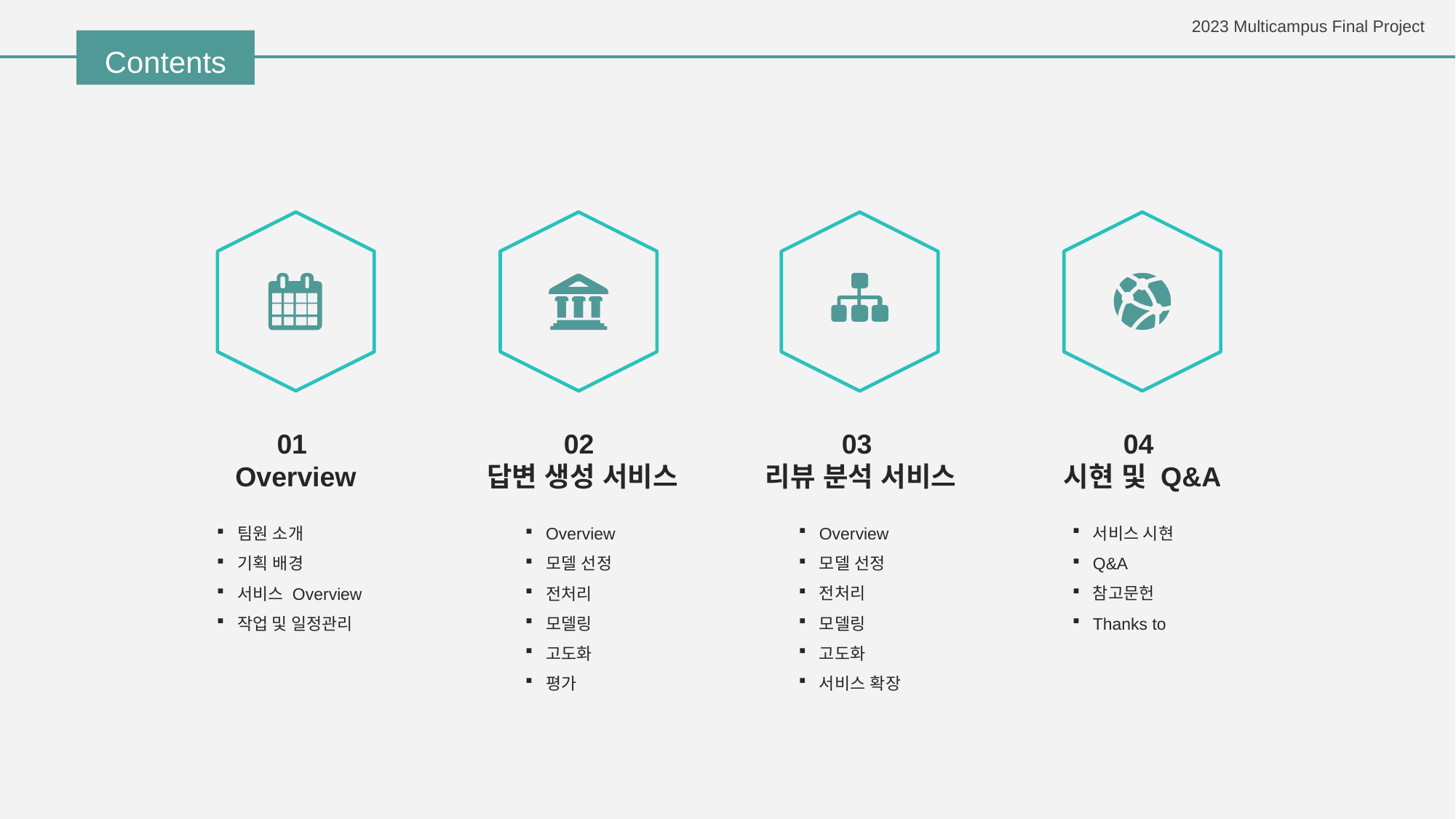

Contents

01
Overview
02
답변 생성 서비스
03
리뷰 분석 서비스
04
시현 및 Q&A
팀원 소개
기획 배경
서비스 Overview
작업 및 일정관리

Overview
모델 선정
전처리
모델링
고도화
평가

Overview
모델 선정
전처리
모델링
고도화
서비스 확장
서비스 시현
Q&A
참고문헌
Thanks to